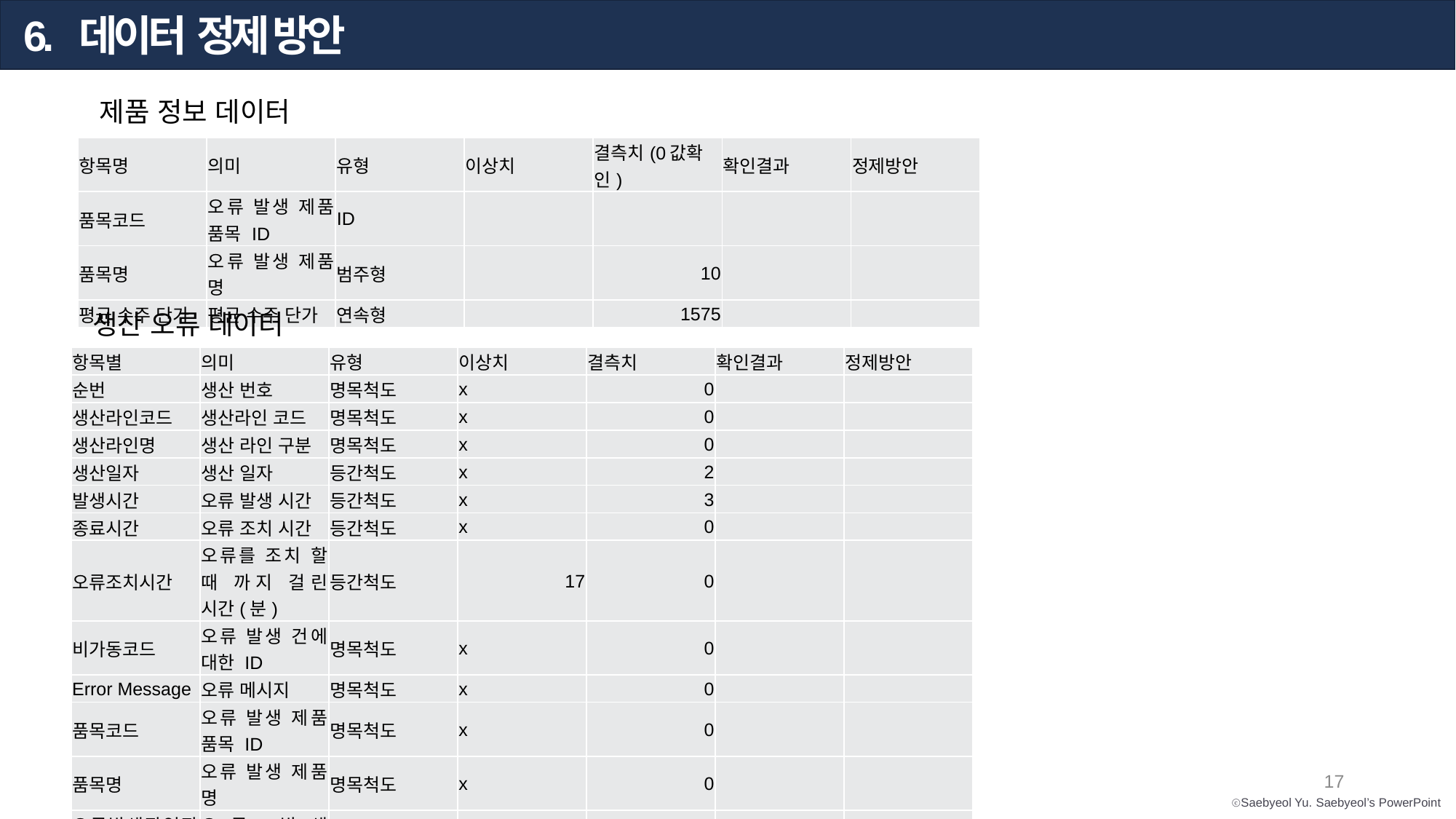

6.  데이터  정제 방안
6.  데이터  정제 방안
제품 정보 데이터
| 항목명 | 의미 | 유형 | 이상치 | 결측치(0값확인) | 확인결과 | 정제방안 |
| --- | --- | --- | --- | --- | --- | --- |
| 품목코드 | 오류 발생 제품 품목 ID | ID |  |  |  |  |
| 품목명 | 오류 발생 제품 명 | 범주형 |  | 10 |  |  |
| 평균 수주 단가 | 평균 수주 단가 | 연속형 |  | 1575 |  |  |
생산 오류 데이터
| 항목별 | 의미 | 유형 | 이상치 | 결측치 | 확인결과 | 정제방안 |
| --- | --- | --- | --- | --- | --- | --- |
| 순번 | 생산 번호 | 명목척도 | x | 0 |  |  |
| 생산라인코드 | 생산라인 코드 | 명목척도 | x | 0 |  |  |
| 생산라인명 | 생산 라인 구분 | 명목척도 | x | 0 |  |  |
| 생산일자 | 생산 일자 | 등간척도 | x | 2 |  |  |
| 발생시간 | 오류 발생 시간 | 등간척도 | x | 3 |  |  |
| 종료시간 | 오류 조치 시간 | 등간척도 | x | 0 |  |  |
| 오류조치시간 | 오류를 조치 할 때 까지 걸린 시간(분) | 등간척도 | 17 | 0 |  |  |
| 비가동코드 | 오류 발생 건에 대한 ID | 명목척도 | x | 0 |  |  |
| Error Message | 오류 메시지 | 명목척도 | x | 0 |  |  |
| 품목코드 | 오류 발생 제품 품목 ID | 명목척도 | x | 0 |  |  |
| 품목명 | 오류 발생 제품 명 | 명목척도 | x | 0 |  |  |
| 오류발생작업장명 | 오류 발생 작업장 | 명목척도 | x | 0 |  |  |
17